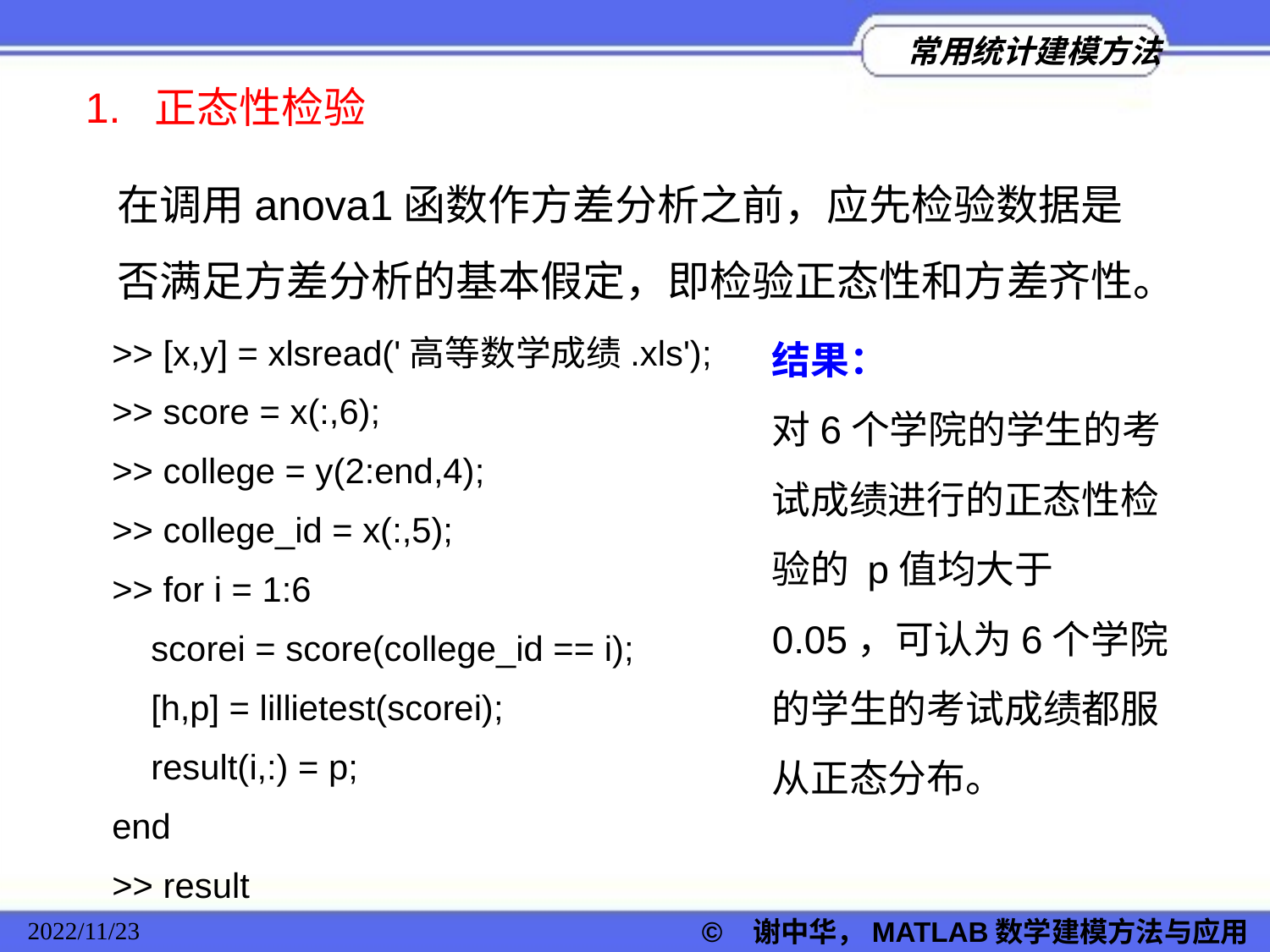

1.  正态性检验
在调用anova1函数作方差分析之前，应先检验数据是否满足方差分析的基本假定，即检验正态性和方差齐性。
结果：
对6个学院的学生的考试成绩进行的正态性检验的 p值均大于0.05，可认为6个学院的学生的考试成绩都服从正态分布。
>> [x,y] = xlsread('高等数学成绩.xls');
>> score = x(:,6);
>> college = y(2:end,4);
>> college_id = x(:,5);
>> for i = 1:6
    scorei = score(college_id == i);
    [h,p] = lillietest(scorei);
    result(i,:) = p;
end
>> result
©   谢中华，MATLAB数学建模方法与应用
2022/11/23